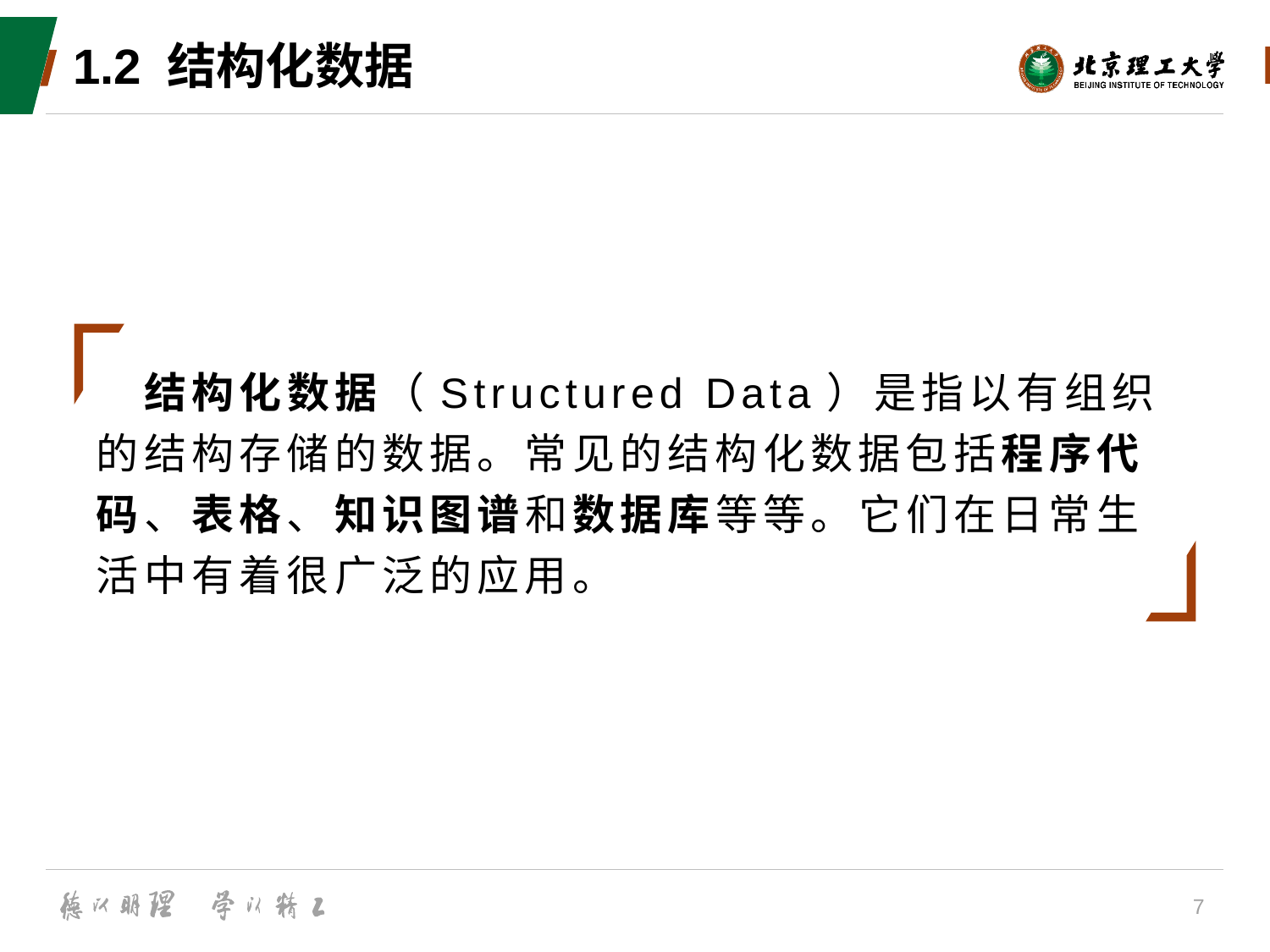

# 1.2 结构化数据

   结构化数据（Structured Data）是指以有组织的结构存储的数据。常见的结构化数据包括程序代码、表格、知识图谱和数据库等等。它们在日常生活中有着很广泛的应用。